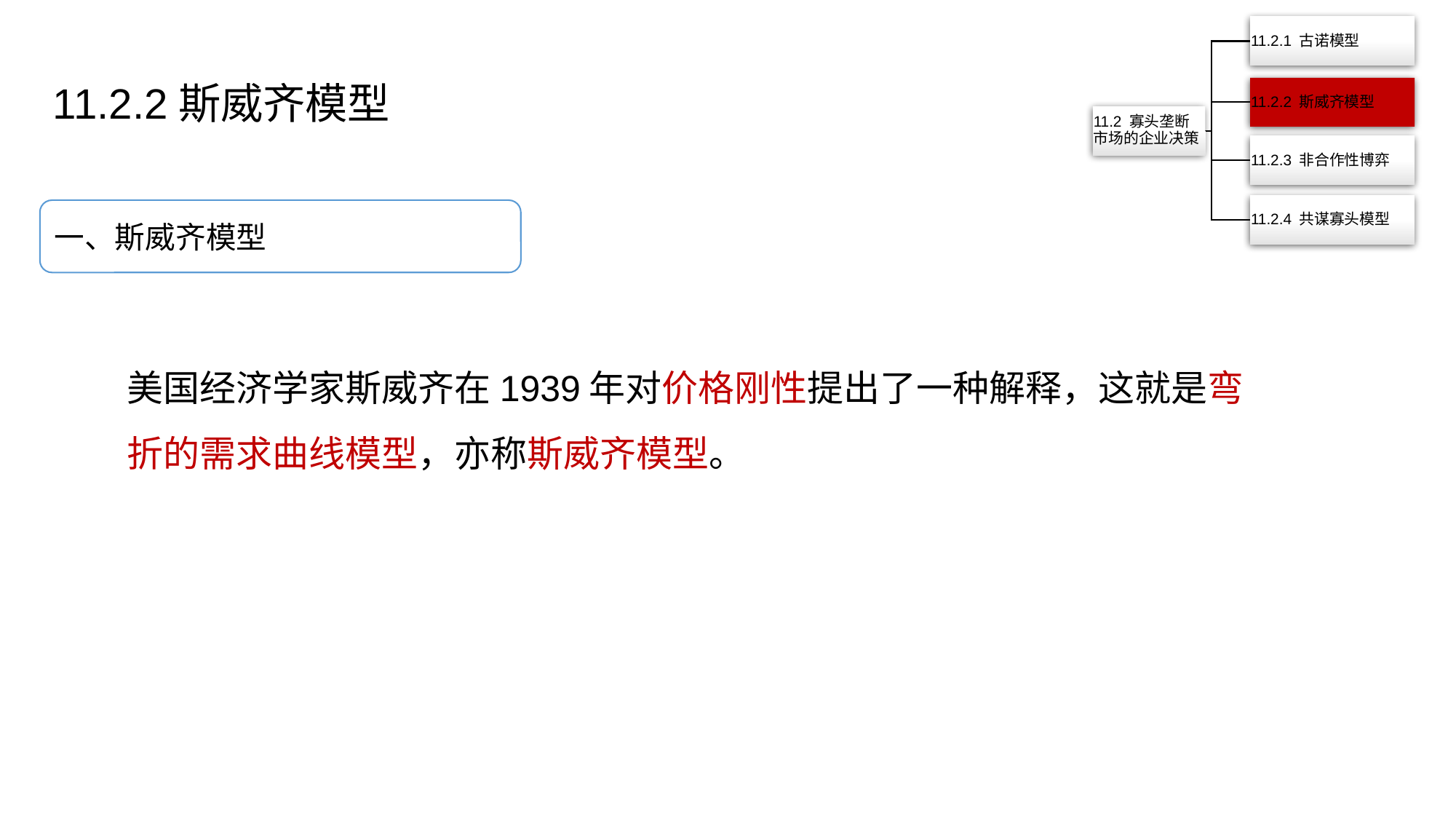

11.2 寡头垄断市场的企业决策
11.2.1 古诺模型
11.2.2 斯威齐模型
11.2.3 非合作性博弈
11.2.4 共谋寡头模型
11.2.2斯威齐模型
一、斯威齐模型
美国经济学家斯威齐在1939年对价格刚性提出了一种解释，这就是弯折的需求曲线模型，亦称斯威齐模型。